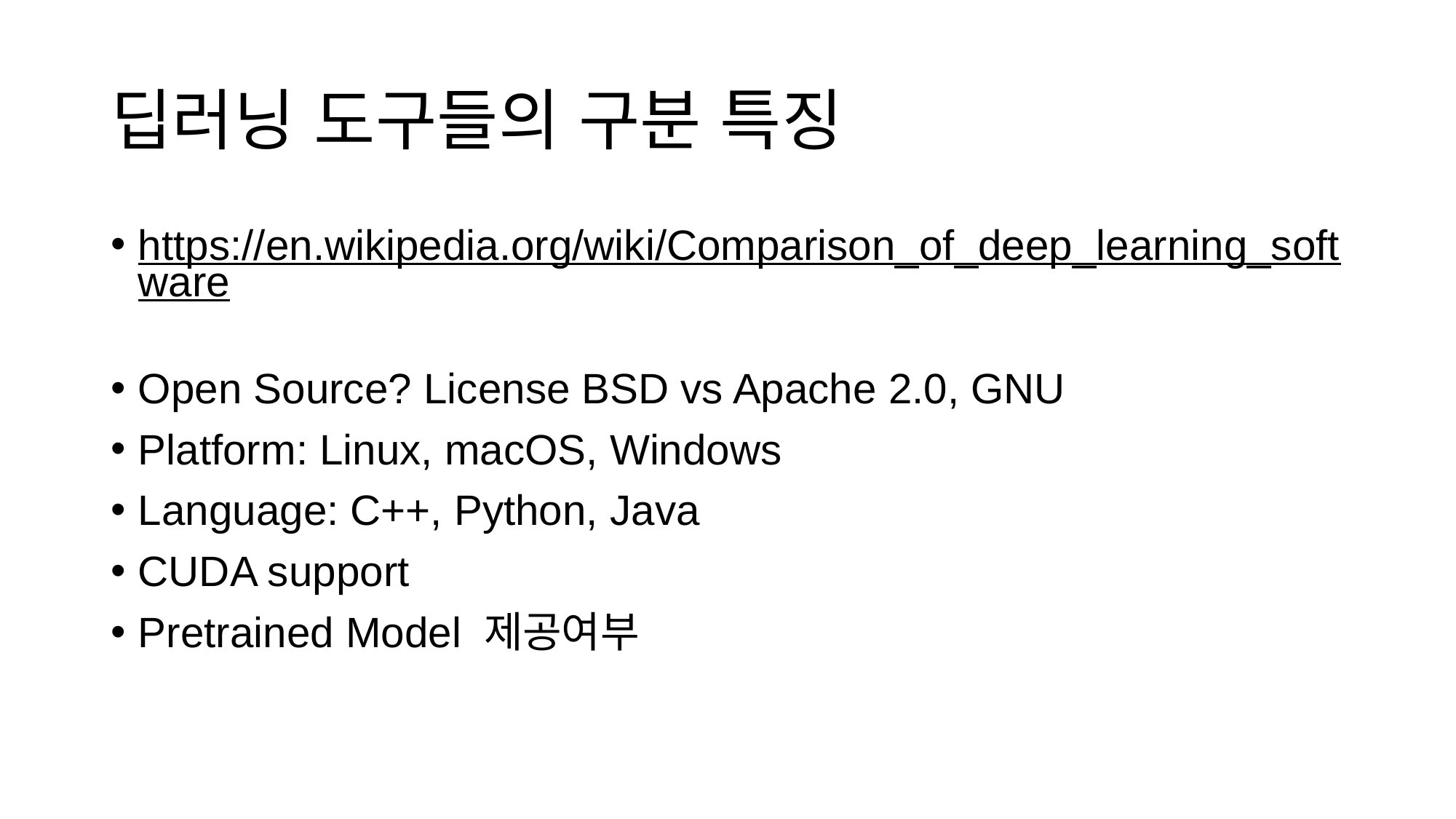

# 딥러닝 도구들의 구분 특징
https://en.wikipedia.org/wiki/Comparison_of_deep_learning_software
Open Source? License BSD vs Apache 2.0, GNU
Platform: Linux, macOS, Windows
Language: C++, Python, Java
CUDA support
Pretrained Model 제공여부